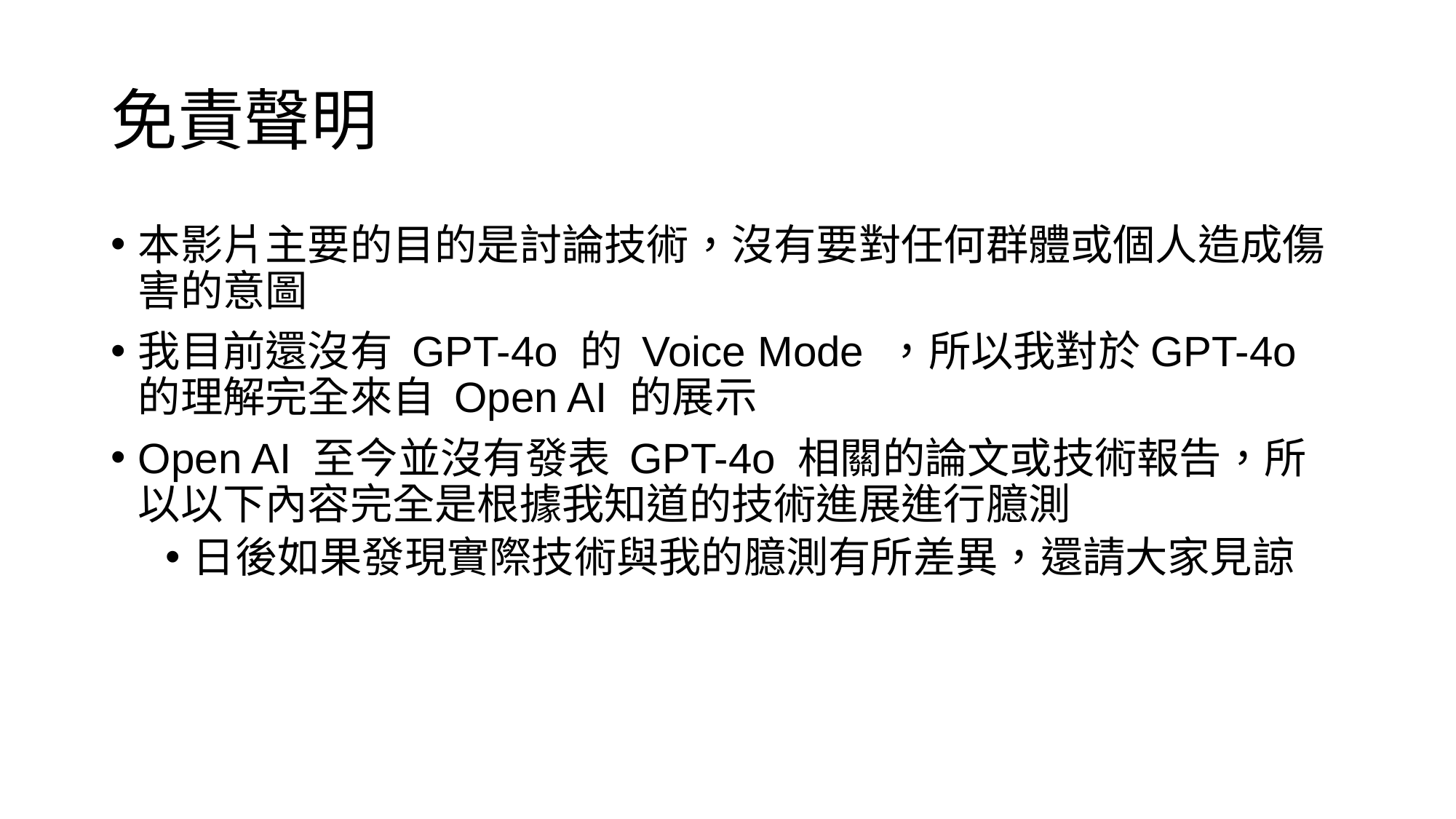

# 免責聲明
本影片主要的目的是討論技術，沒有要對任何群體或個人造成傷害的意圖
我目前還沒有 GPT-4o 的 Voice Mode ，所以我對於GPT-4o 的理解完全來自 Open AI 的展示
Open AI 至今並沒有發表 GPT-4o 相關的論文或技術報告，所以以下內容完全是根據我知道的技術進展進行臆測
日後如果發現實際技術與我的臆測有所差異，還請大家見諒